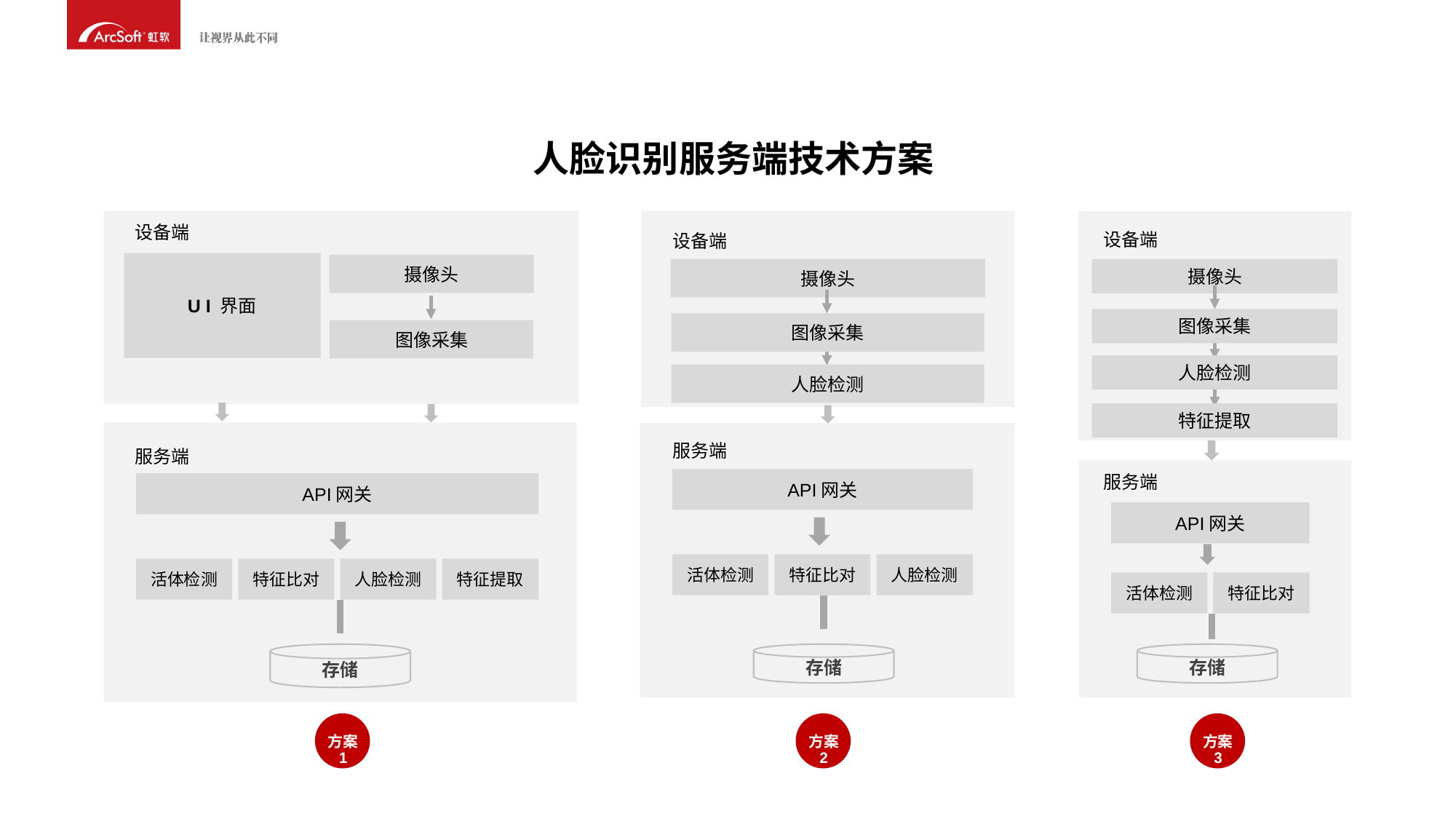

人脸识别服务端技术方案

设备端
设备端
设备端
U I 界面
摄像头
摄像头
摄像头
图像采集
图像采集
图像采集
人脸检测
人脸检测
特征提取

服务端
服务端

服务端
API网关
API网关
API网关

活体检测
特征比对
人脸检测
活体检测
特征比对
人脸检测
特征提取
活体检测
特征比对
存储
存储
存储

方案 1

方案 2

方案 3